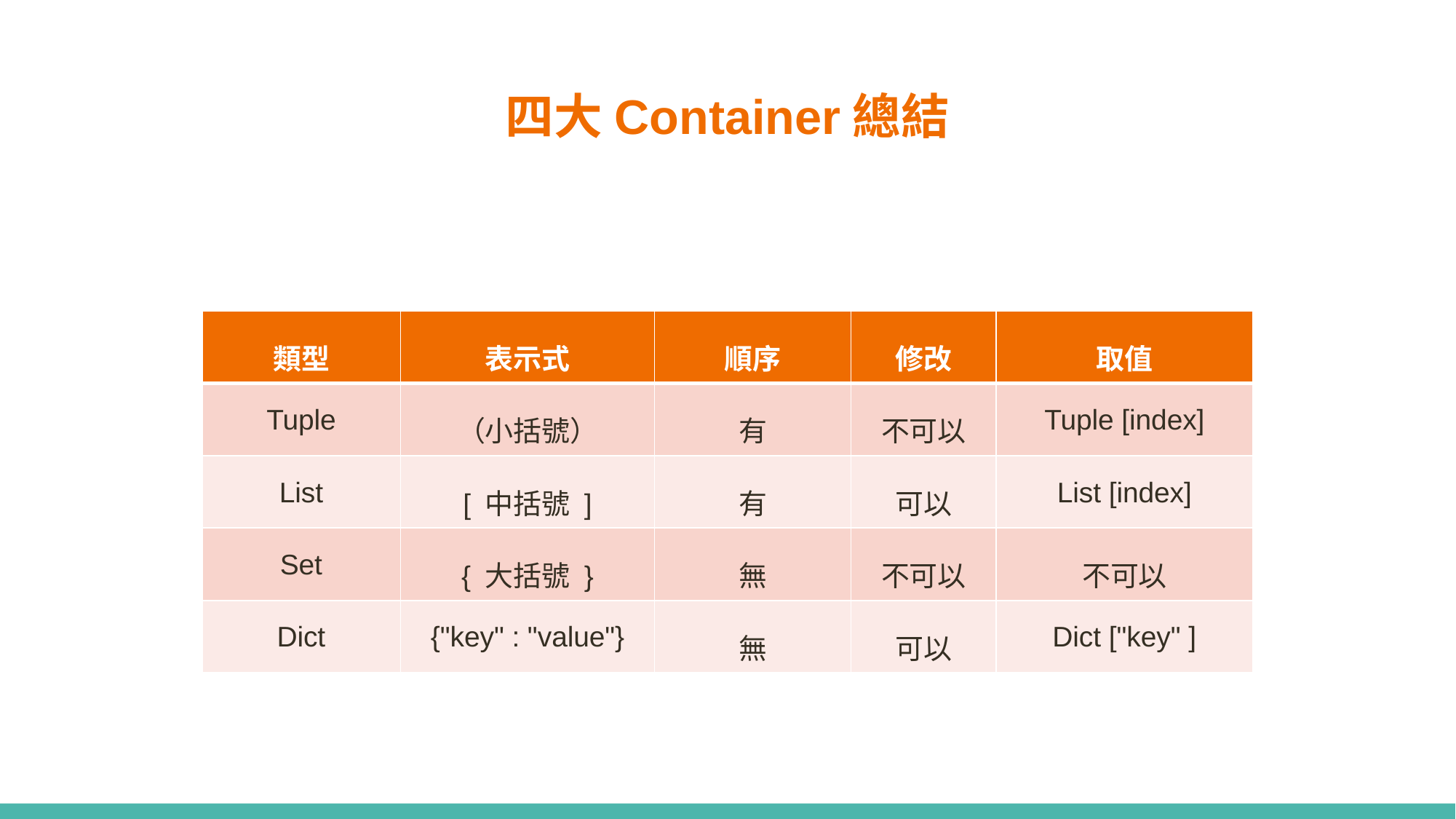

# 四大Container總結
| 類型 | 表示式 | 順序 | 修改 | 取值 |
| --- | --- | --- | --- | --- |
| Tuple | （小括號） | 有 | 不可以 | Tuple [index] |
| List | [ 中括號 ] | 有 | 可以 | List [index] |
| Set | { 大括號 } | 無 | 不可以 | 不可以 |
| Dict | {"key" : "value"} | 無 | 可以 | Dict ["key" ] |